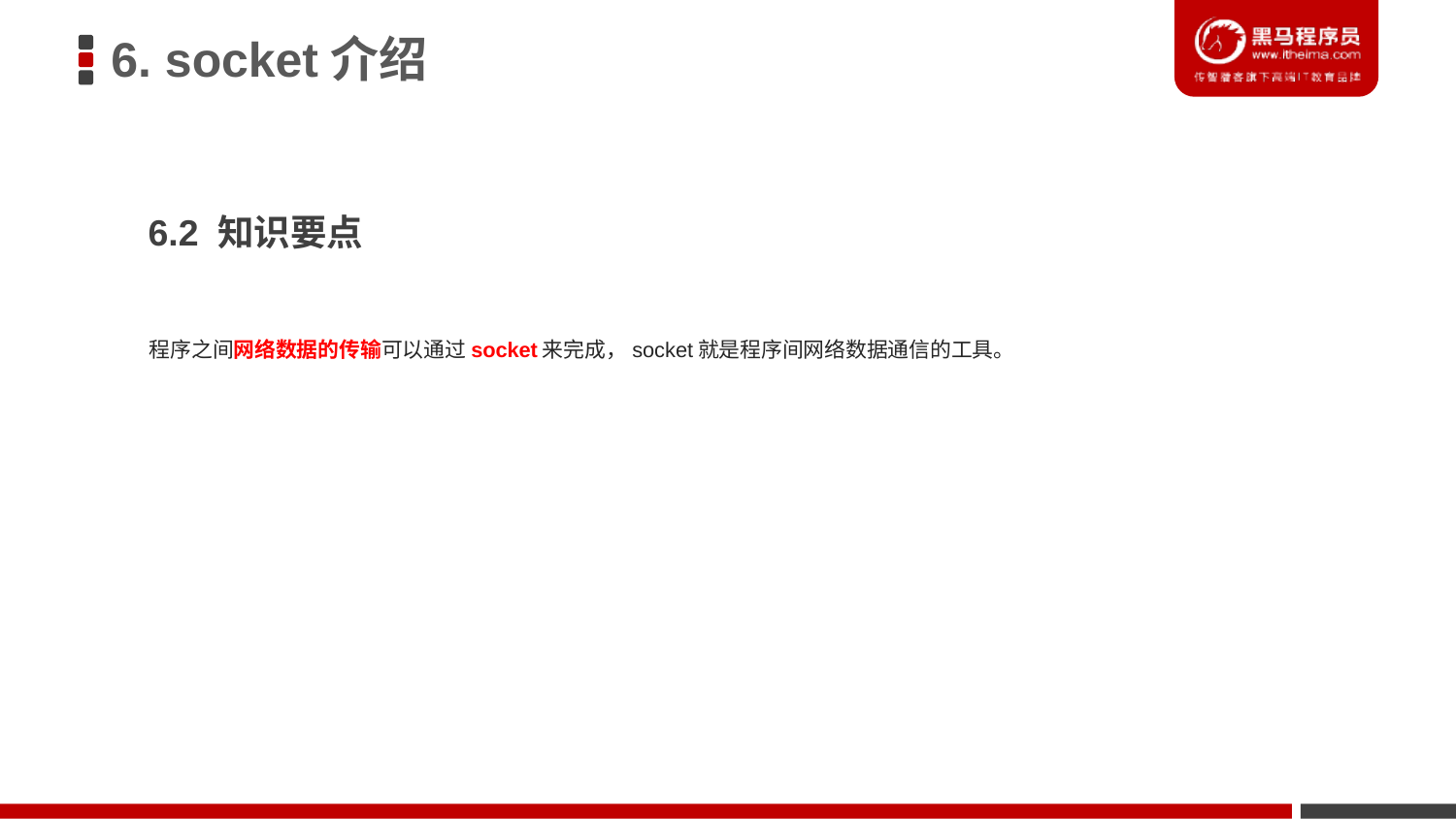

6. socket介绍
6.2 知识要点
程序之间网络数据的传输可以通过socket来完成，socket就是程序间网络数据通信的工具。